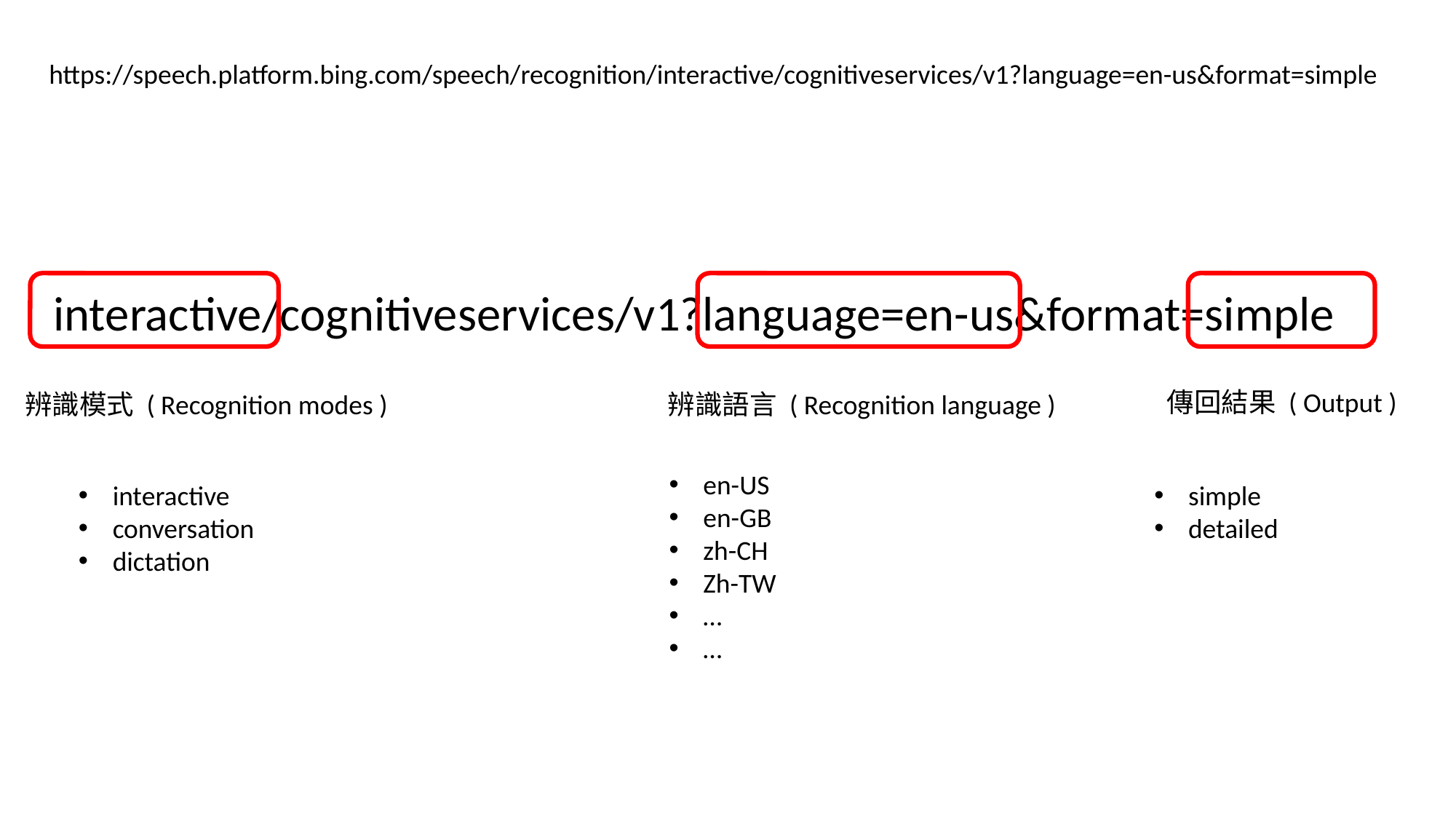

https://speech.platform.bing.com/speech/recognition/interactive/cognitiveservices/v1?language=en-us&format=simple

interactive/cognitiveservices/v1?language=en-us&format=simple
傳回結果 ( Output )
辨識模式 ( Recognition modes )
辨識語言 ( Recognition language )
en-US
en-GB
zh-CH
Zh-TW
…
…

interactive
conversation
dictation
simple
detailed